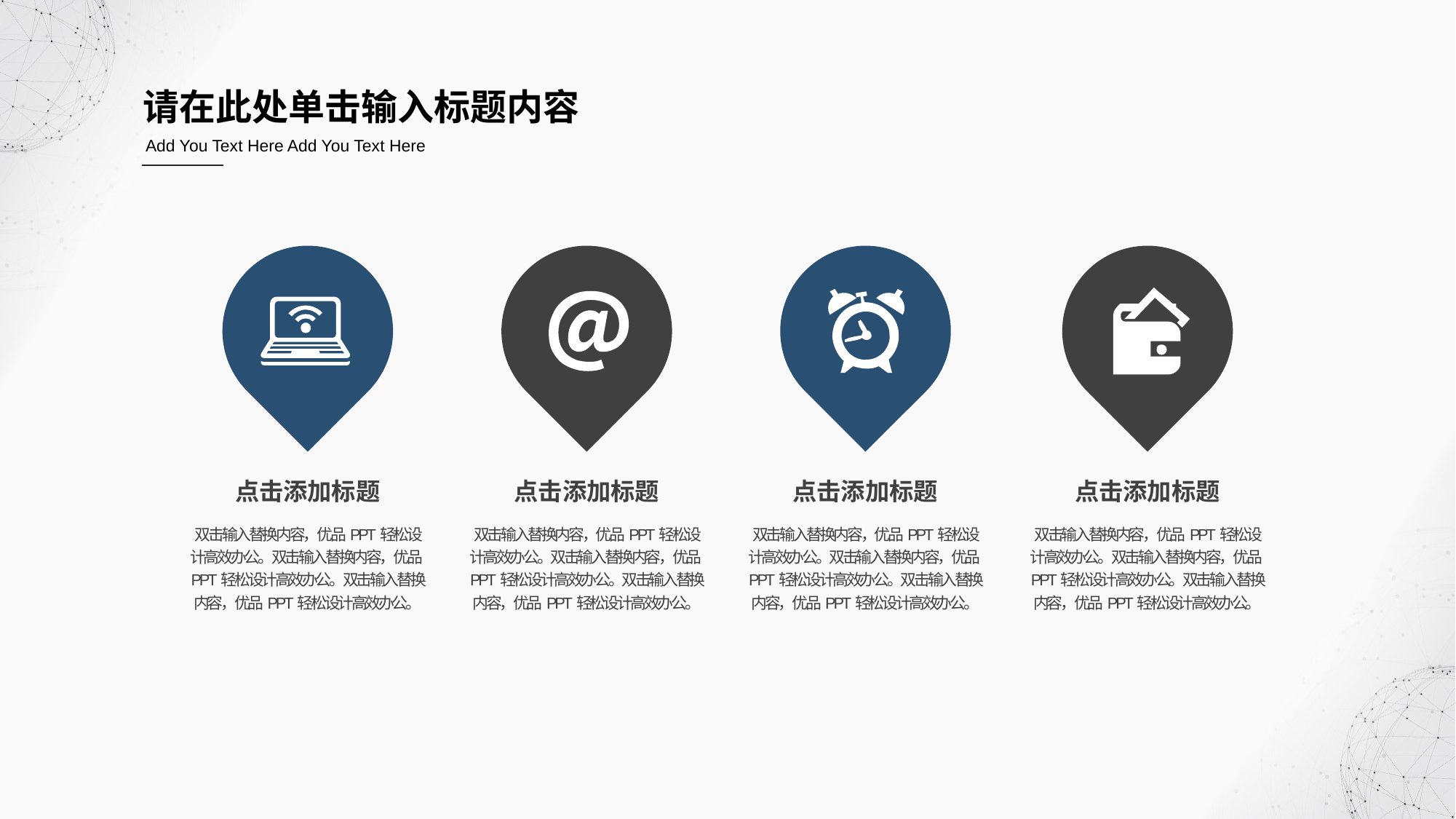

请在此处单击输入标题内容
Add You Text Here Add You Text Here

点击添加标题
点击添加标题
点击添加标题
点击添加标题
双击输入替换内容，优品PPT轻松设计高效办公。双击输入替换内容，优品PPT轻松设计高效办公。双击输入替换内容，优品PPT轻松设计高效办公。
双击输入替换内容，优品PPT轻松设计高效办公。双击输入替换内容，优品PPT轻松设计高效办公。双击输入替换内容，优品PPT轻松设计高效办公。
双击输入替换内容，优品PPT轻松设计高效办公。双击输入替换内容，优品PPT轻松设计高效办公。双击输入替换内容，优品PPT轻松设计高效办公。
双击输入替换内容，优品PPT轻松设计高效办公。双击输入替换内容，优品PPT轻松设计高效办公。双击输入替换内容，优品PPT轻松设计高效办公。